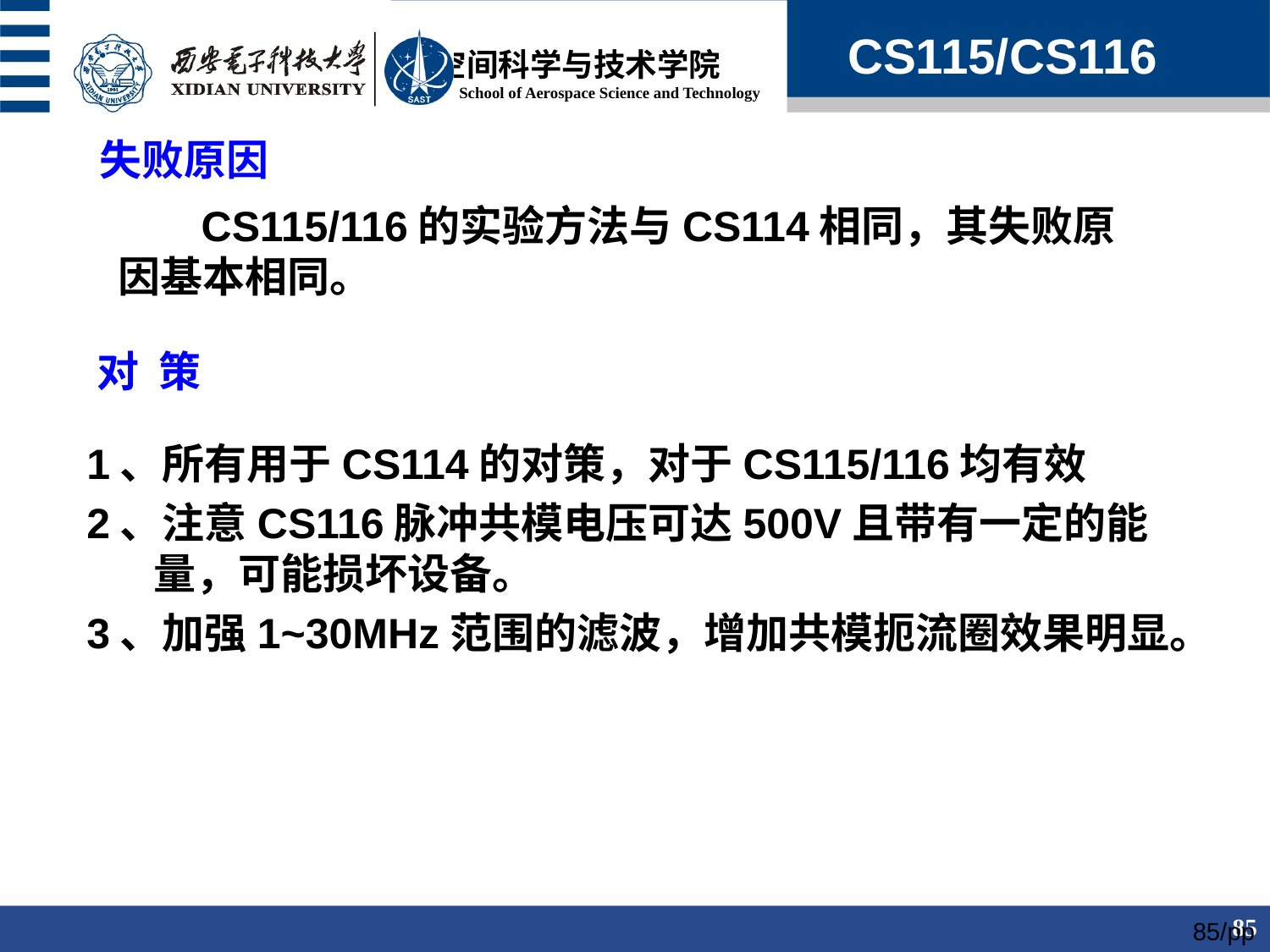

CS115/CS116
失败原因
       CS115/116的实验方法与CS114相同，其失败原因基本相同。

对  策
1、所有用于CS114的对策，对于CS115/116均有效
2、注意CS116脉冲共模电压可达500V且带有一定的能量，可能损坏设备。
3、加强1~30MHz范围的滤波，增加共模扼流圈效果明显。
85/pp